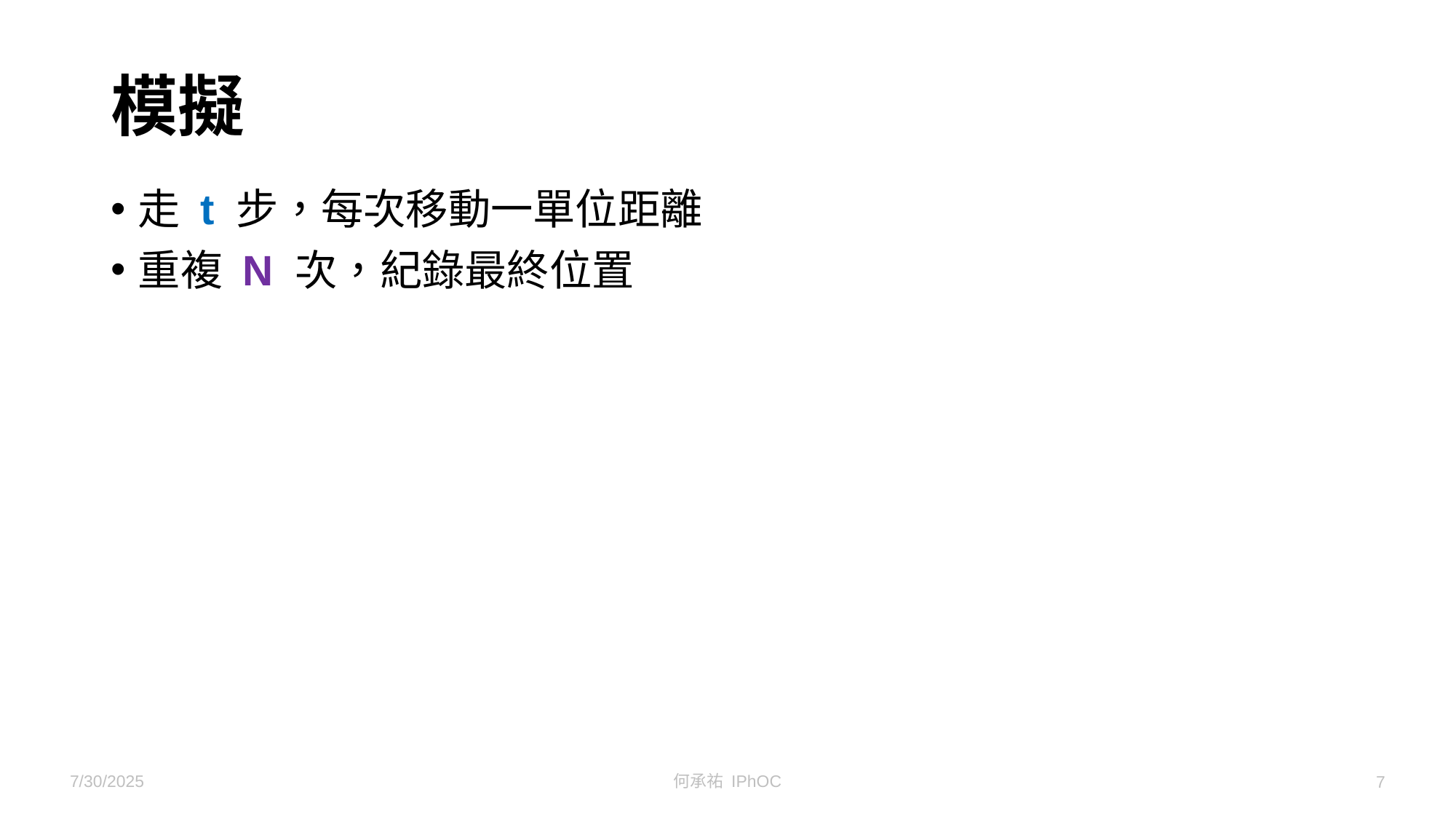

# 模擬
走 t 步，每次移動一單位距離
重複 N 次，紀錄最終位置